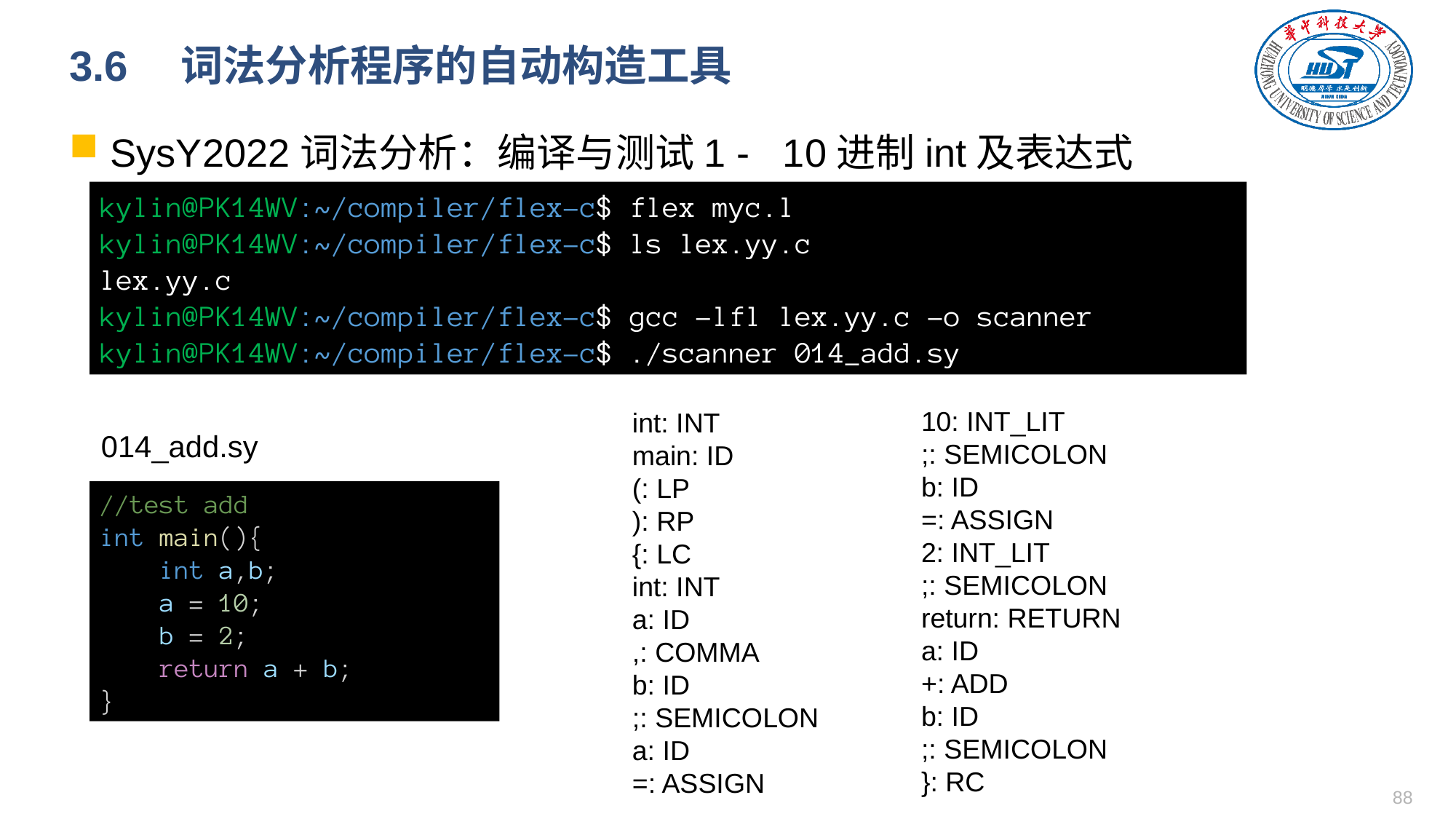

# 3.6　词法分析程序的自动构造工具
SysY2022词法分析：编译与测试1 -   10进制int及表达式
kylin@PK14WV:~/compiler/flex-c$ flex myc.l
kylin@PK14WV:~/compiler/flex-c$ ls lex.yy.c
lex.yy.c
kylin@PK14WV:~/compiler/flex-c$ gcc -lfl lex.yy.c -o scanner
kylin@PK14WV:~/compiler/flex-c$ ./scanner 014_add.sy
10: INT_LIT
;: SEMICOLON
b: ID
=: ASSIGN
2: INT_LIT
;: SEMICOLON
return: RETURN
a: ID
+: ADD
b: ID
;: SEMICOLON
}: RC
int: INT
main: ID
(: LP
): RP
{: LC
int: INT
a: ID
,: COMMA
b: ID
;: SEMICOLON
a: ID
=: ASSIGN
014_add.sy
//test add
int main(){
    int a,b;
    a = 10;
    b = 2;
    return a + b;
}
88